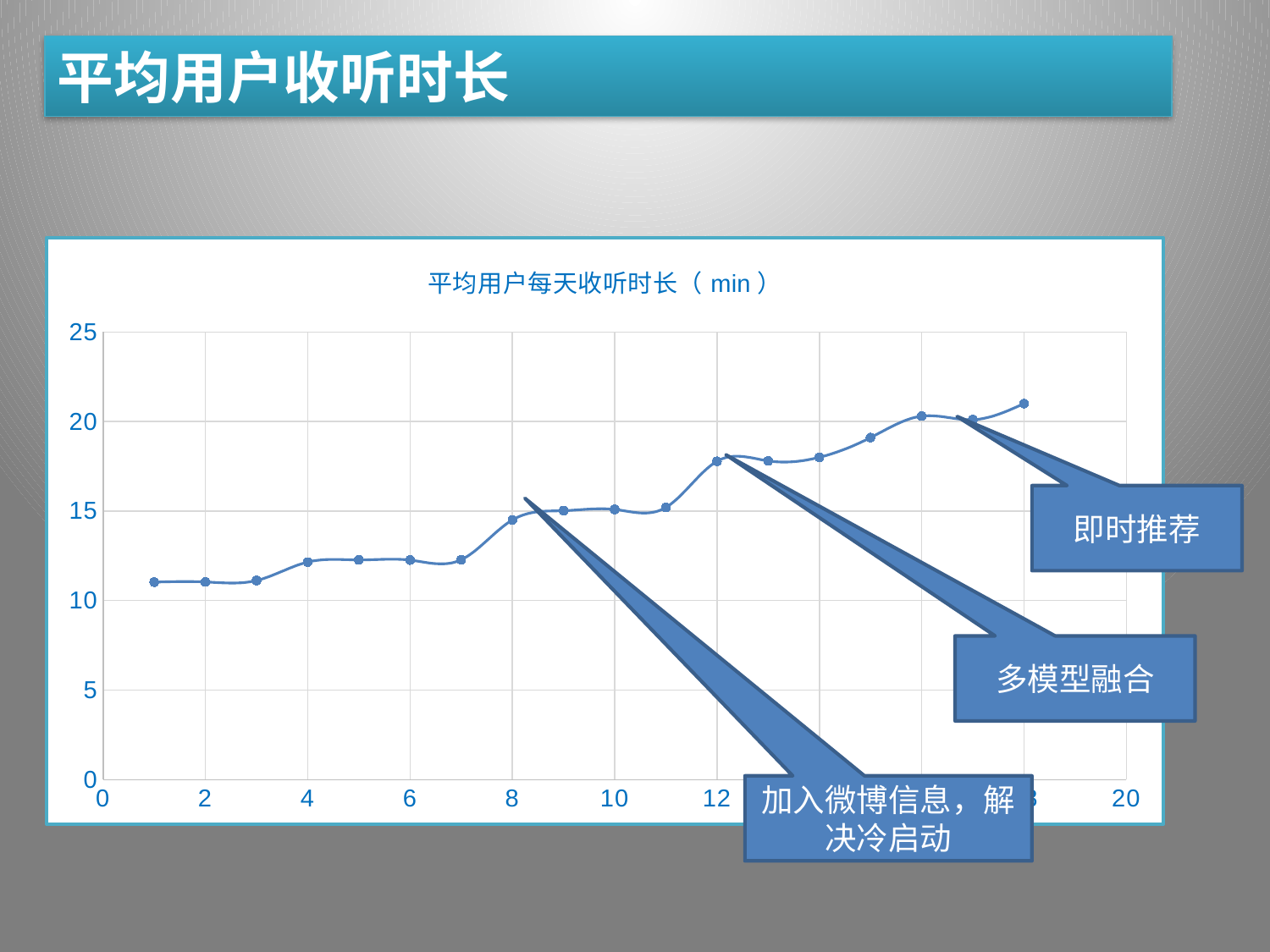

平均用户收听时长

### Chart: 平均用户每天收听时长（min）

| Category |  |
|---|---|
即时推荐
多模型融合
加入微博信息，解决冷启动